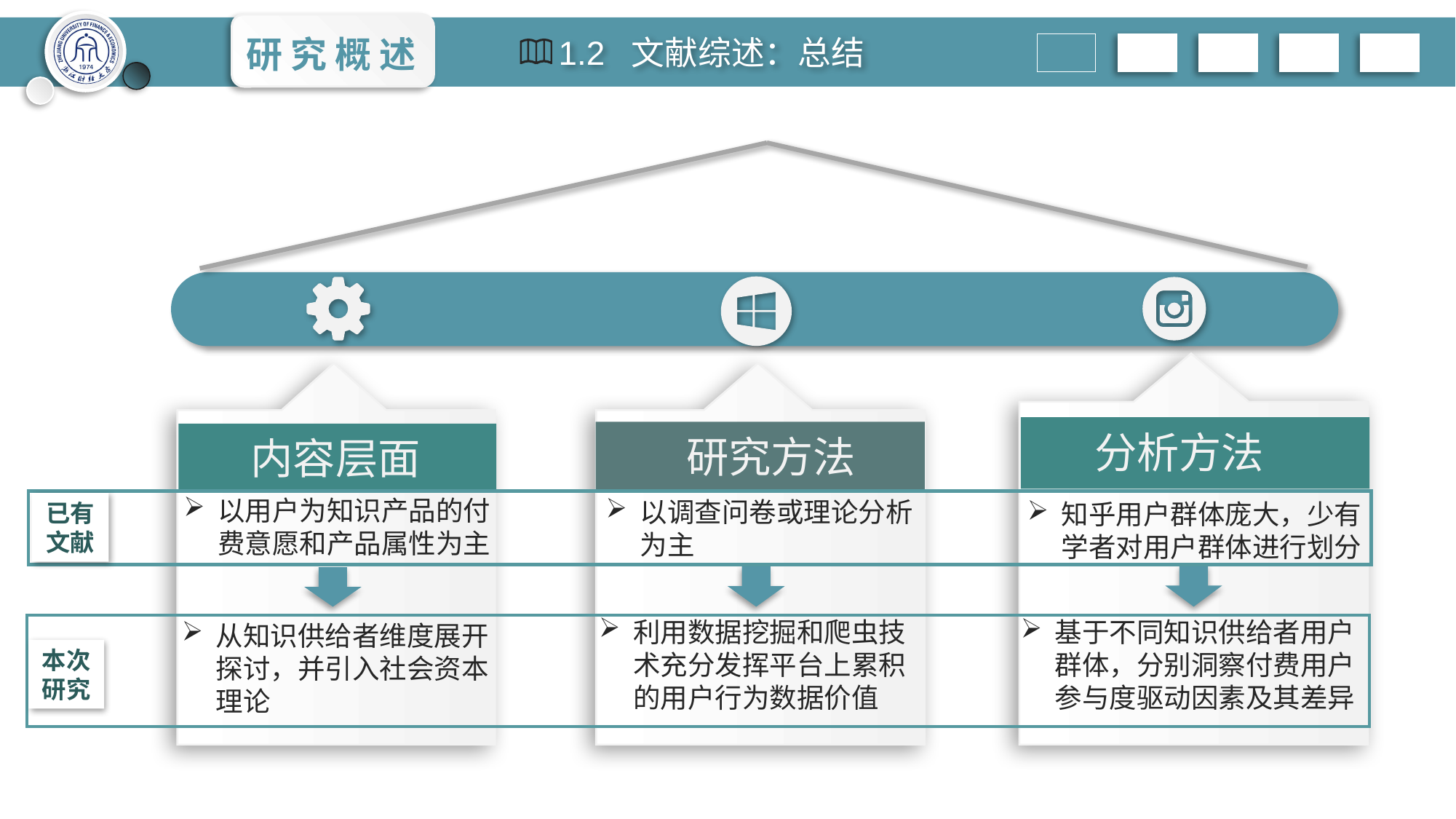

研 究 概 述

1.2  文献综述：总结

分析方法
知乎用户群体庞大，少有学者对用户群体进行划分

基于不同知识供给者用户群体，分别洞察付费用户参与度驱动因素及其差异

内容层面
以用户为知识产品的付费意愿和产品属性为主

从知识供给者维度展开探讨，并引入社会资本理论

研究方法
以调查问卷或理论分析为主

利用数据挖掘和爬虫技术充分发挥平台上累积的用户行为数据价值

已有
文献

本次研究